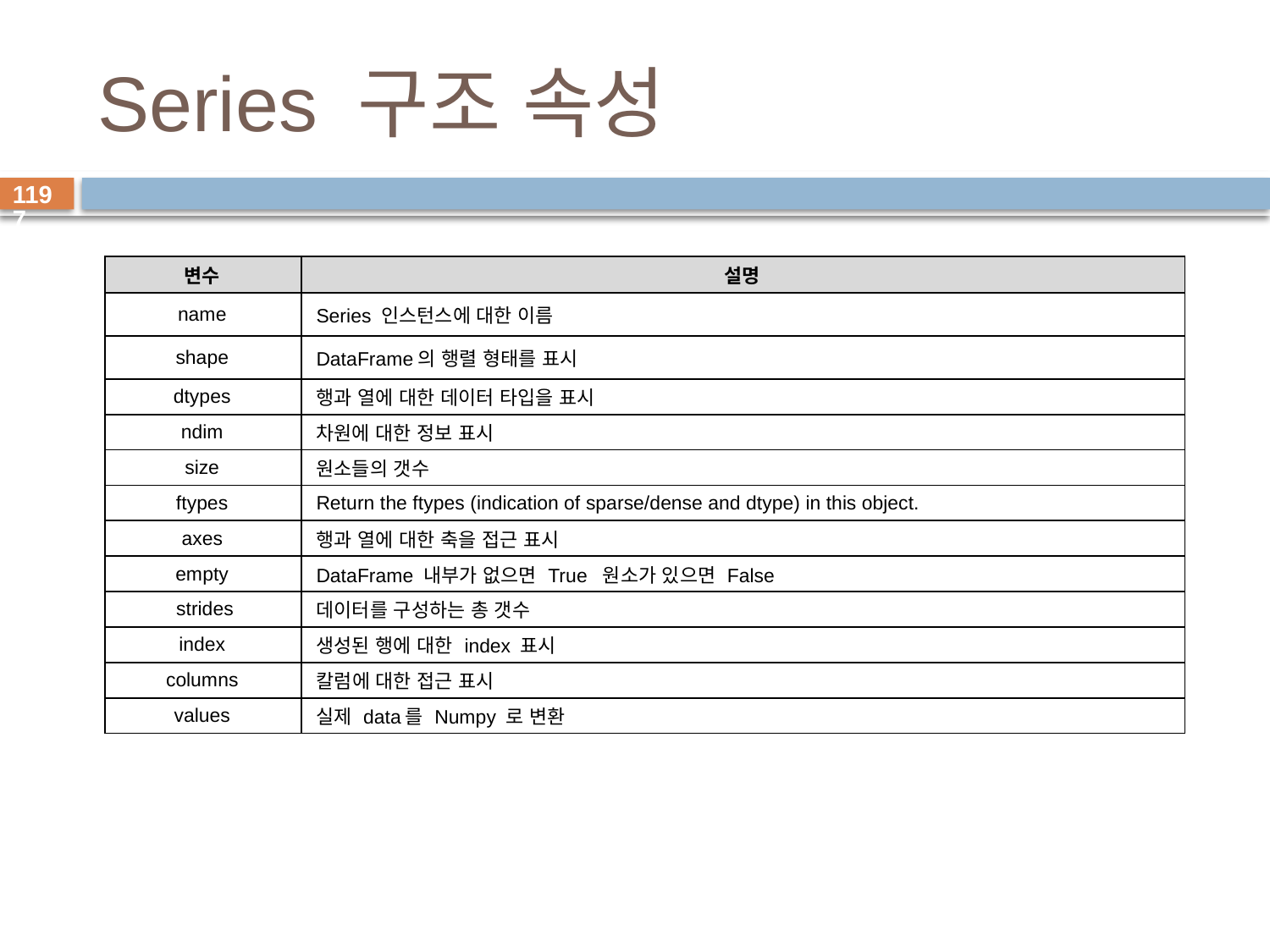

# Series 구조 속성
1197
| 변수 | 설명 |
| --- | --- |
| name | Series 인스턴스에 대한 이름 |
| shape | DataFrame의 행렬 형태를 표시 |
| dtypes | 행과 열에 대한 데이터 타입을 표시 |
| ndim | 차원에 대한 정보 표시 |
| size | 원소들의 갯수 |
| ftypes | Return the ftypes (indication of sparse/dense and dtype) in this object. |
| axes | 행과 열에 대한 축을 접근 표시 |
| empty | DataFrame 내부가 없으면 True 원소가 있으면 False |
| strides | 데이터를 구성하는 총 갯수 |
| index | 생성된 행에 대한 index 표시 |
| columns | 칼럼에 대한 접근 표시 |
| values | 실제 data를 Numpy 로 변환 |